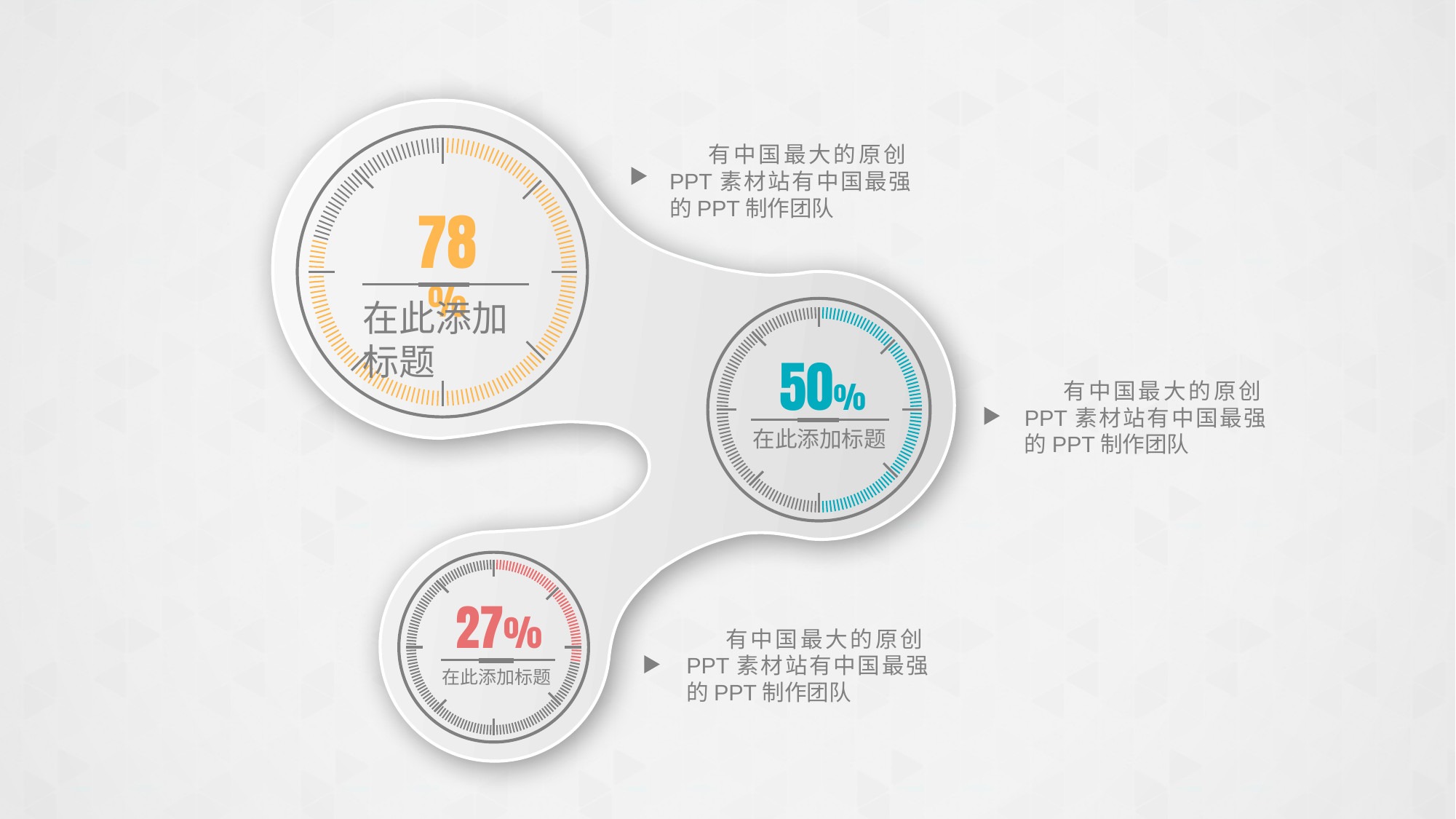

78%
在此添加标题

50%
在此添加标题

27%
在此添加标题
    有中国最大的原创PPT素材站有中国最强的PPT制作团队

    有中国最大的原创PPT素材站有中国最强的PPT制作团队

    有中国最大的原创PPT素材站有中国最强的PPT制作团队